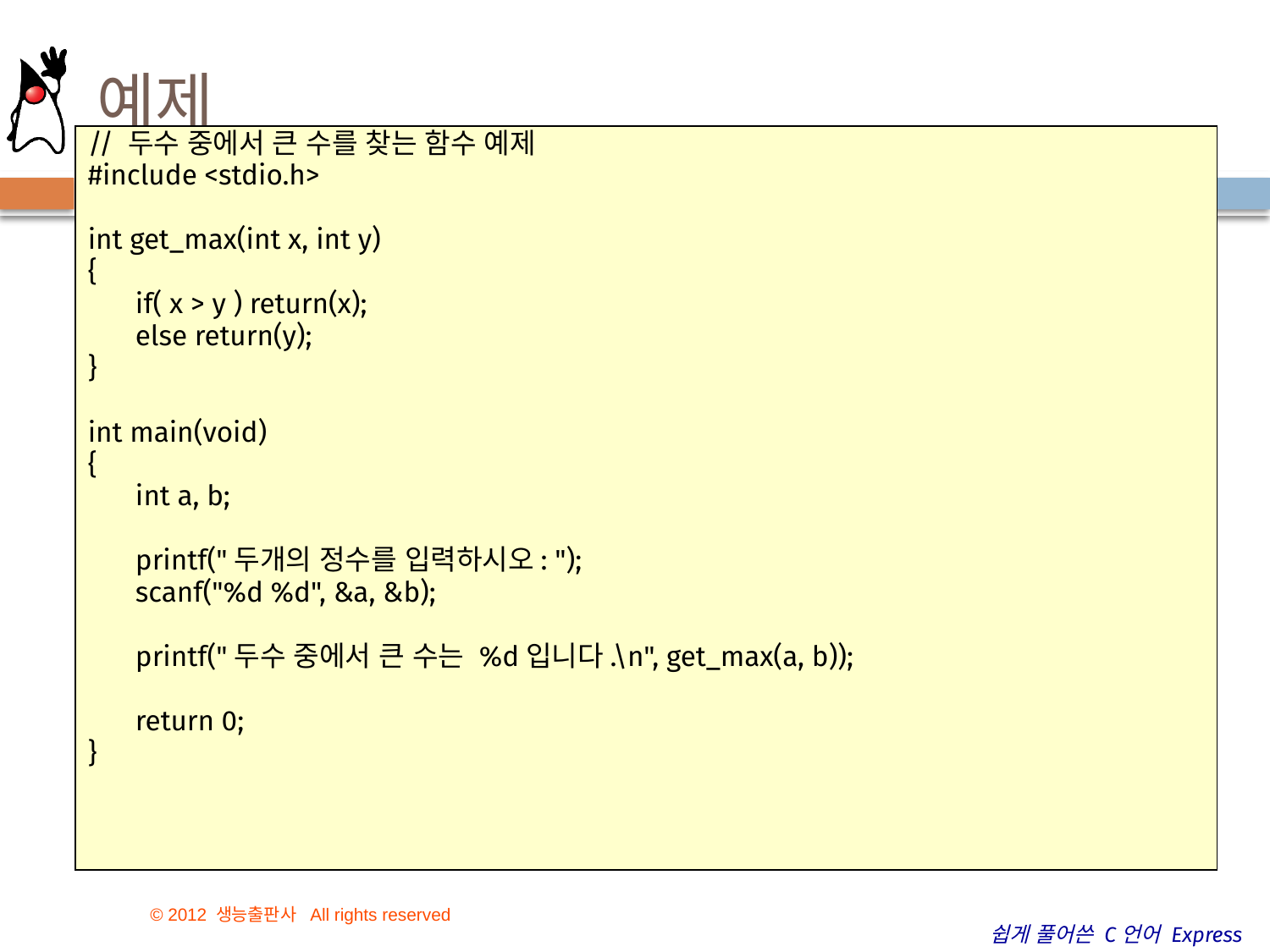

# 예제
// 두수 중에서 큰 수를 찾는 함수 예제
#include <stdio.h>

int get_max(int x, int y)
{
	if( x > y ) return(x);
	else return(y);
}

int main(void)
{
	int a, b;

	printf("두개의 정수를 입력하시오: ");
	scanf("%d %d", &a, &b);

	printf("두수 중에서 큰 수는 %d입니다.\n", get_max(a, b));

	return 0;
}